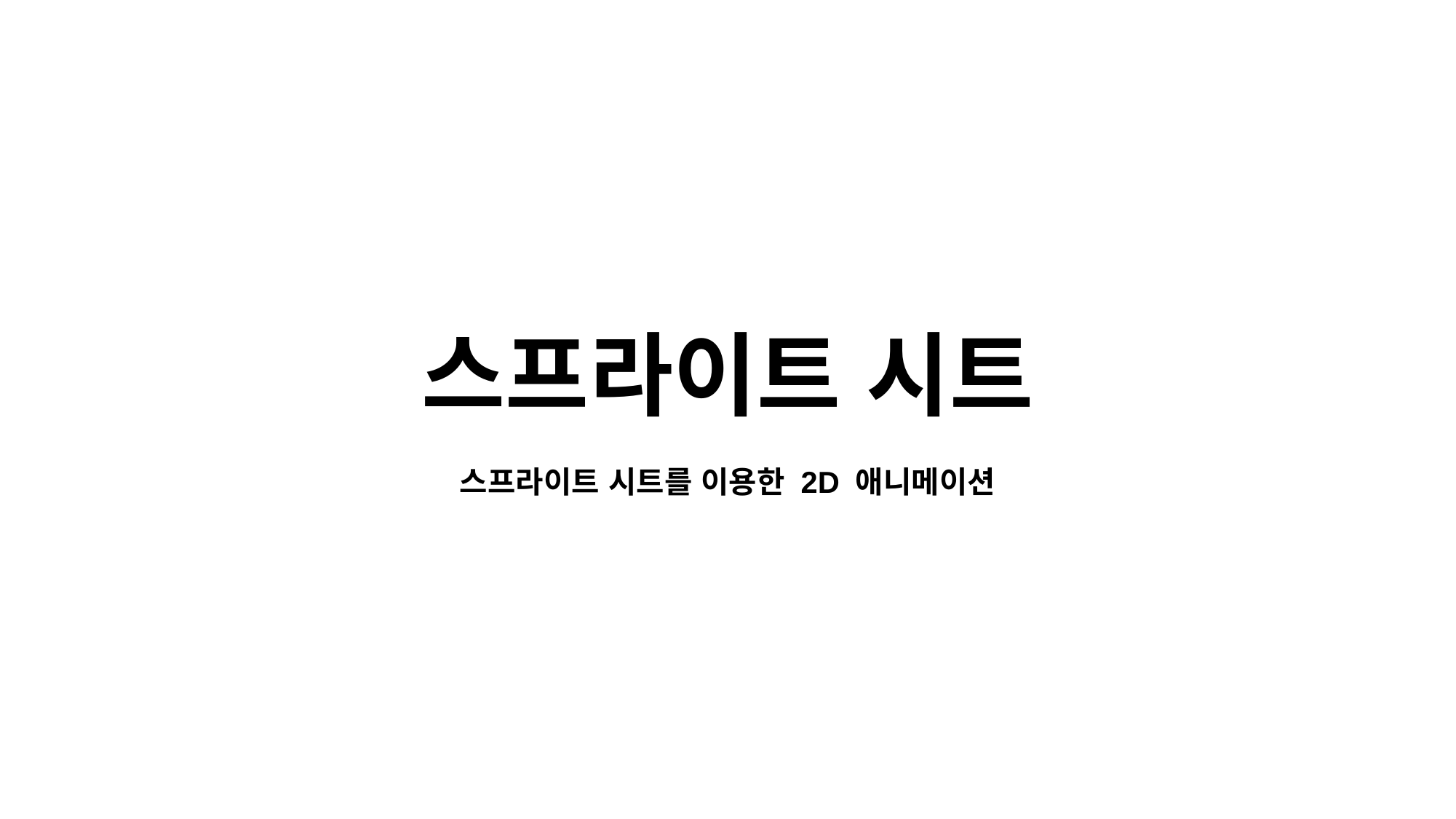

스프라이트 시트

스프라이트 시트를 이용한 2D 애니메이션